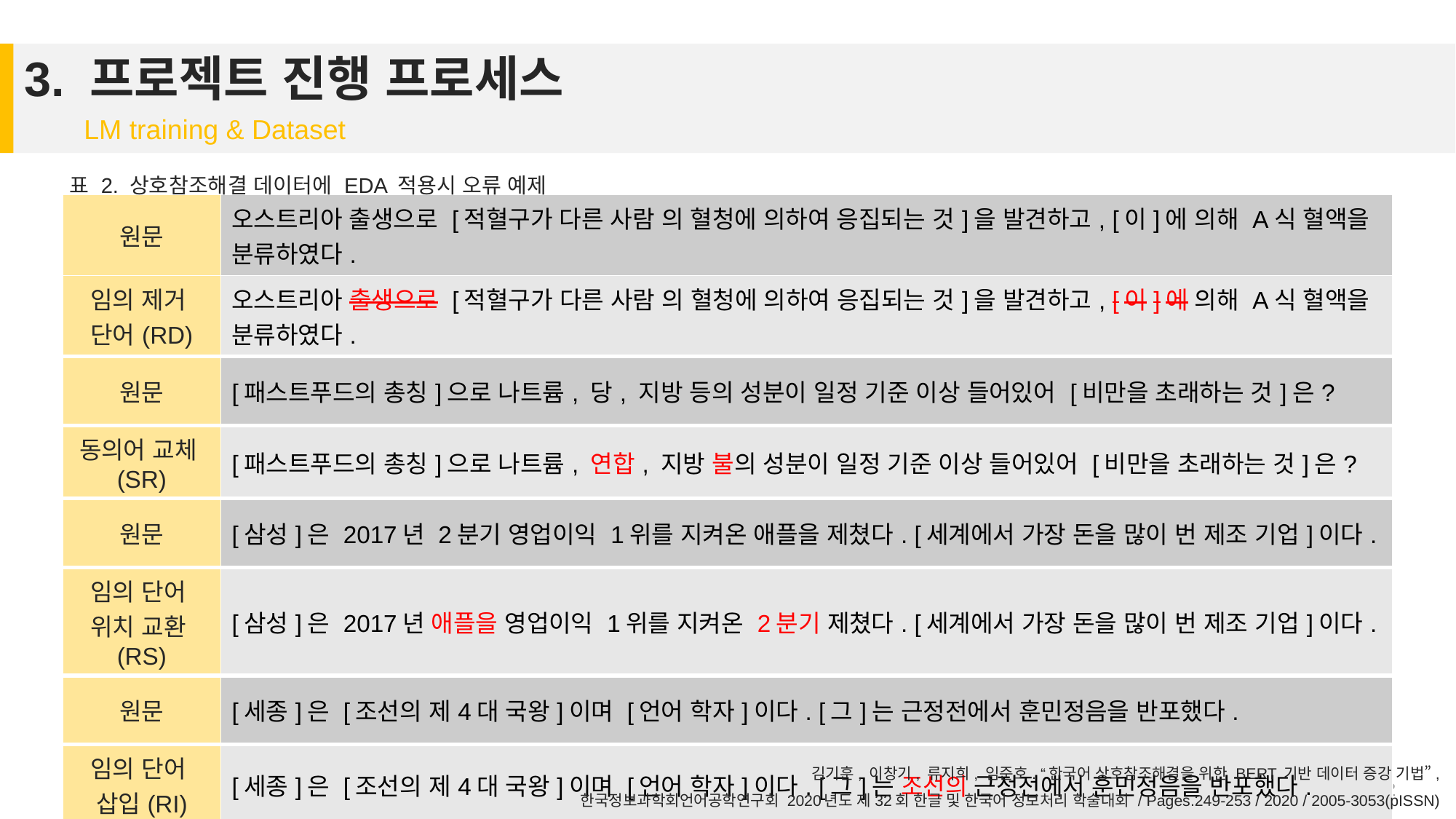

# 3. 프로젝트 진행 프로세스
LM training & Dataset
표 2. 상호참조해결 데이터에 EDA 적용시 오류 예제
| 원문 | 오스트리아 출생으로 [적혈구가 다른 사람 의 혈청에 의하여 응집되는 것]을 발견하고, [이]에 의해 A식 혈액을 분류하였다. |
| --- | --- |
| 임의 제거 단어(RD) | 오스트리아 출생으로 [적혈구가 다른 사람 의 혈청에 의하여 응집되는 것]을 발견하고, [이]에 의해 A식 혈액을 분류하였다. |
| 원문 | [패스트푸드의 총칭]으로 나트륨, 당, 지방 등의 성분이 일정 기준 이상 들어있어 [비만을 초래하는 것]은? |
| 동의어 교체(SR) | [패스트푸드의 총칭]으로 나트륨, 연합, 지방 불의 성분이 일정 기준 이상 들어있어 [비만을 초래하는 것]은? |
| 원문 | [삼성]은 2017년 2분기 영업이익 1위를 지켜온 애플을 제쳤다. [세계에서 가장 돈을 많이 번 제조 기업]이다. |
| 임의 단어 위치 교환(RS) | [삼성]은 2017년 애플을 영업이익 1위를 지켜온 2분기 제쳤다. [세계에서 가장 돈을 많이 번 제조 기업]이다. |
| 원문 | [세종]은 [조선의 제4대 국왕]이며 [언어 학자]이다. [그]는 근정전에서 훈민정음을 반포했다. |
| 임의 단어 삽입(RI) | [세종]은 [조선의 제4대 국왕]이며 [언어 학자]이다. [그]는 조선의 근정전에서 훈민정음을 반포했다. |
김기훈, 이창기, 류지희, 임준호. “한국어 상호참조해결을 위한 BERT 기반 데이터 증강 기법”,
한국정보과학회언어공학연구회 2020년도 제32회 한글 및 한국어 정보처리 학술대회 / Pages.249-253 / 2020 / 2005-3053(pISSN)
22